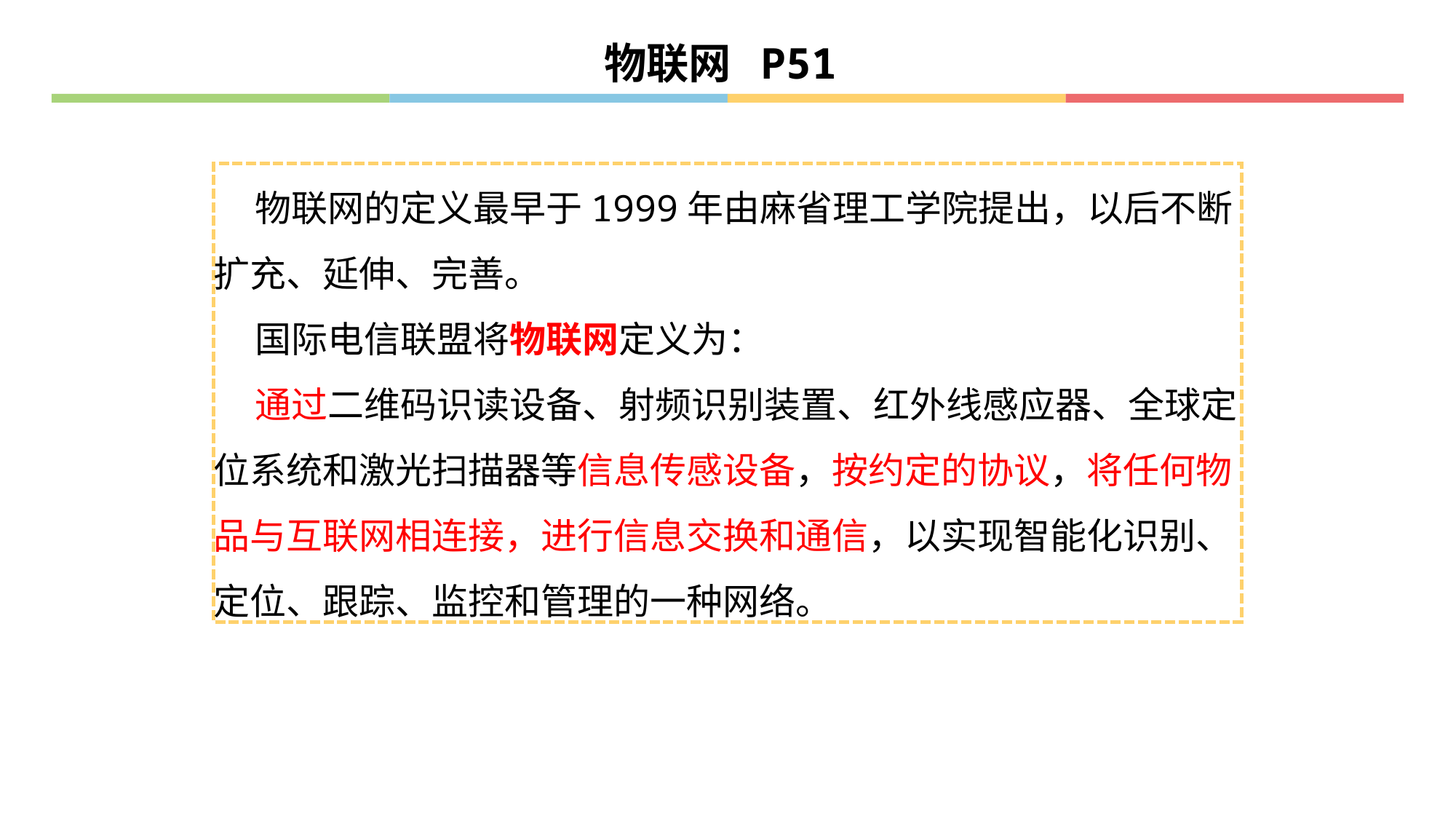

物联网  P51
    物联网的定义最早于1999年由麻省理工学院提出，以后不断扩充、延伸、完善。
    国际电信联盟将物联网定义为：
    通过二维码识读设备、射频识别装置、红外线感应器、全球定位系统和激光扫描器等信息传感设备，按约定的协议，将任何物品与互联网相连接，进行信息交换和通信，以实现智能化识别、定位、跟踪、监控和管理的一种网络。